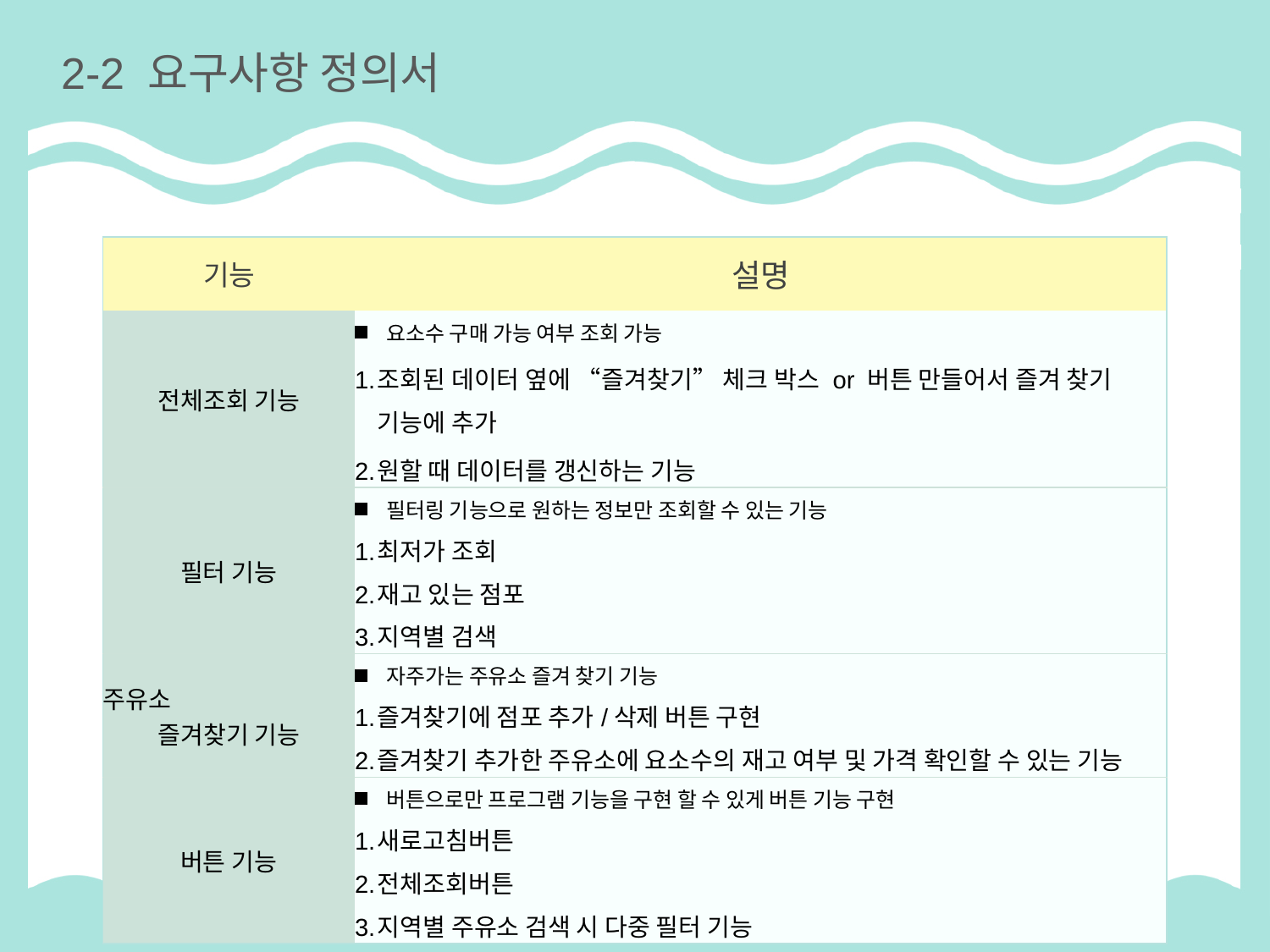

# 2-2 요구사항 정의서
| 기능 | 설명 |
| --- | --- |
| 전체조회 기능 | 요소수 구매 가능 여부 조회 가능 조회된 데이터 옆에 “즐겨찾기” 체크 박스 or 버튼 만들어서 즐겨 찾기 기능에 추가 원할 때 데이터를 갱신하는 기능 |
| 필터 기능 | 필터링 기능으로 원하는 정보만 조회할 수 있는 기능 최저가 조회 재고 있는 점포 지역별 검색 |
| 주유소 즐겨찾기 기능 | 자주가는 주유소 즐겨 찾기 기능 즐겨찾기에 점포 추가/삭제 버튼 구현 즐겨찾기 추가한 주유소에 요소수의 재고 여부 및 가격 확인할 수 있는 기능 |
| 버튼 기능 | 버튼으로만 프로그램 기능을 구현 할 수 있게 버튼 기능 구현 새로고침버튼 전체조회버튼 지역별 주유소 검색 시 다중 필터 기능 |